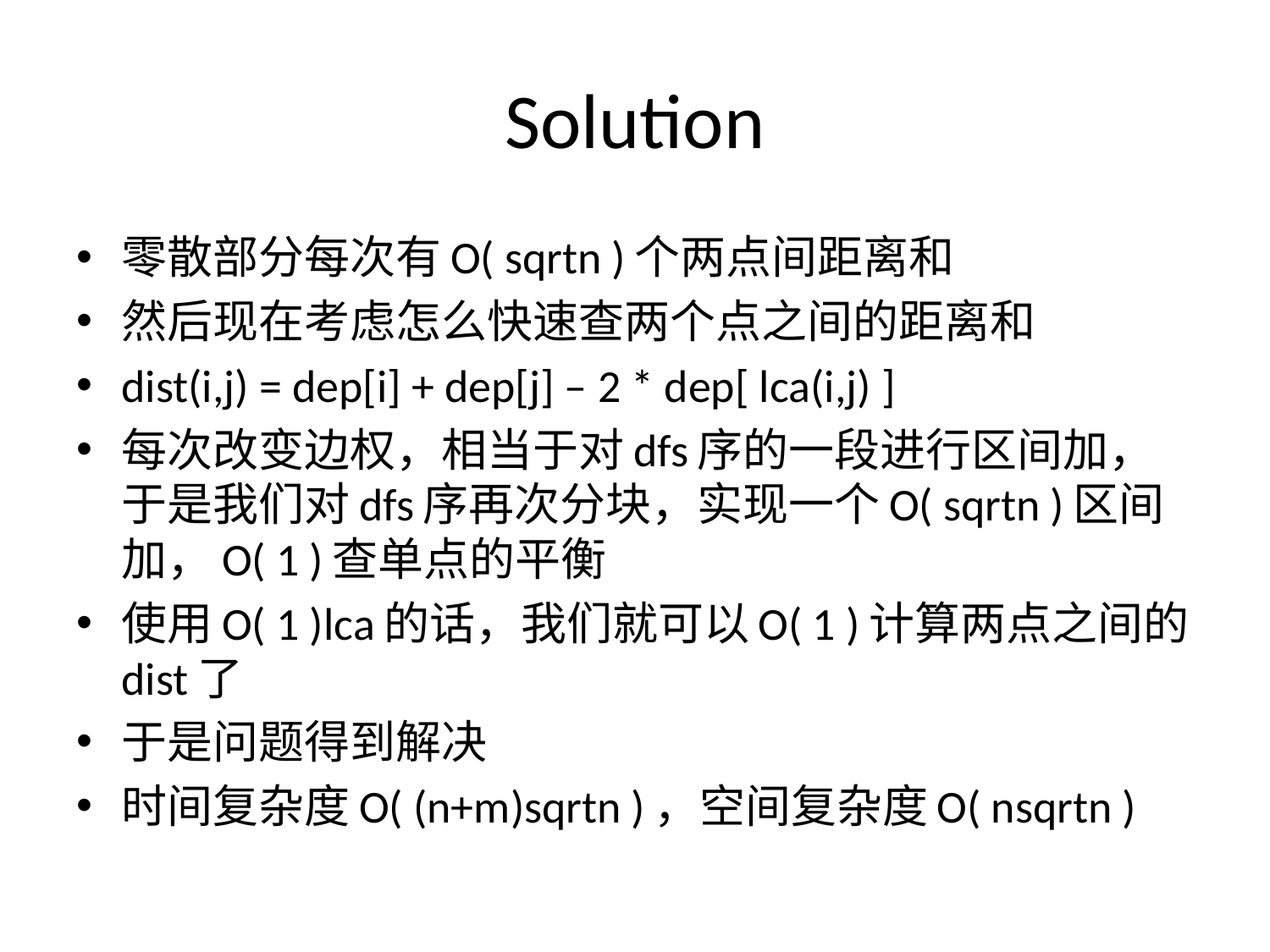

# Solution
零散部分每次有O( sqrtn )个两点间距离和
然后现在考虑怎么快速查两个点之间的距离和
dist(i,j) = dep[i] + dep[j] – 2 * dep[ lca(i,j) ]
每次改变边权，相当于对dfs序的一段进行区间加，于是我们对dfs序再次分块，实现一个O( sqrtn )区间加，O( 1 )查单点的平衡
使用O( 1 )lca的话，我们就可以O( 1 )计算两点之间的dist了
于是问题得到解决
时间复杂度O( (n+m)sqrtn )，空间复杂度O( nsqrtn )